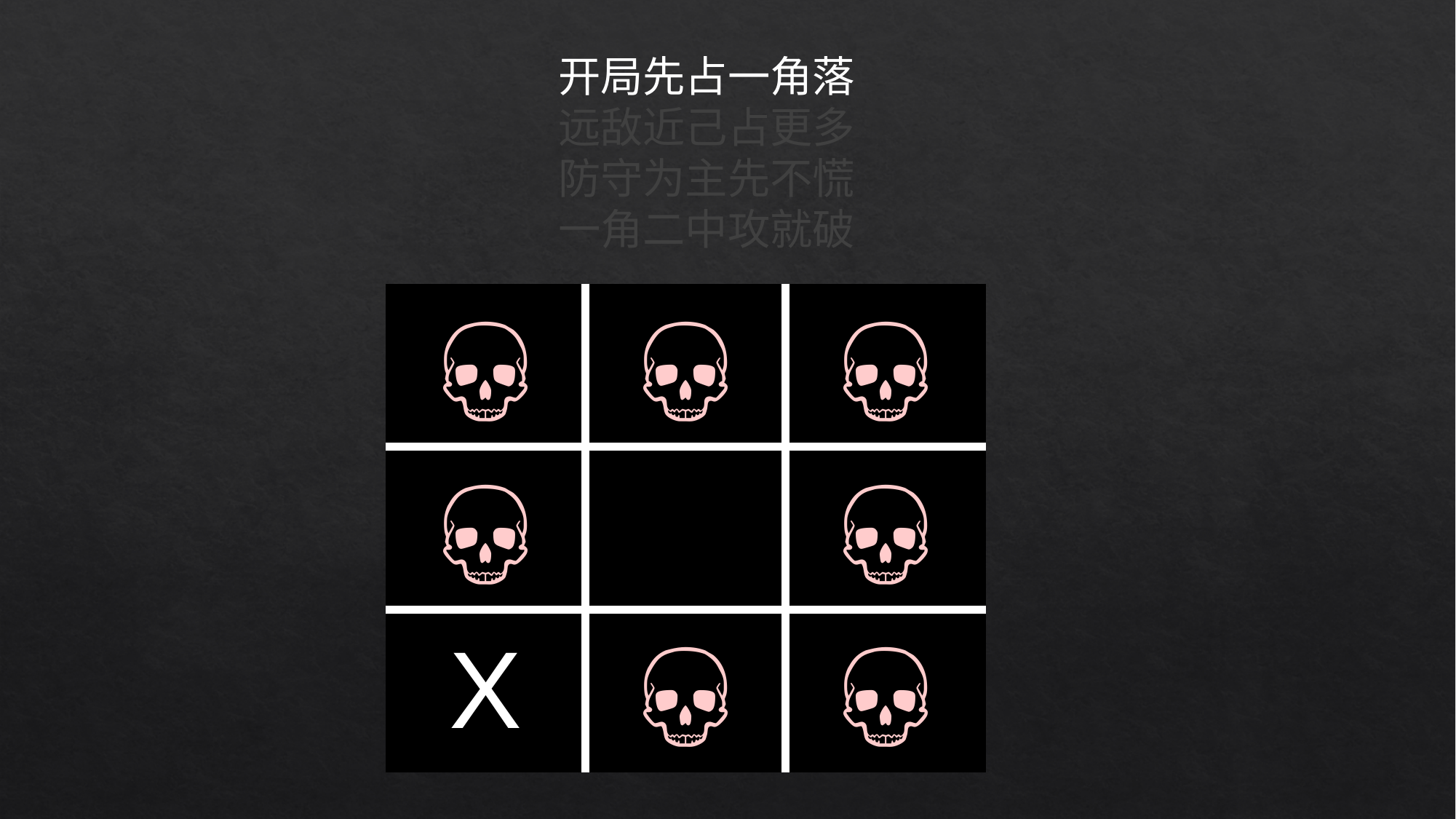

开局先占一角落
远敌近己占更多
防守为主先不慌
一角二中攻就破
| 💀 | 💀 | 💀 |
| --- | --- | --- |
| 💀 |  | 💀 |
| X | 💀 | 💀 |